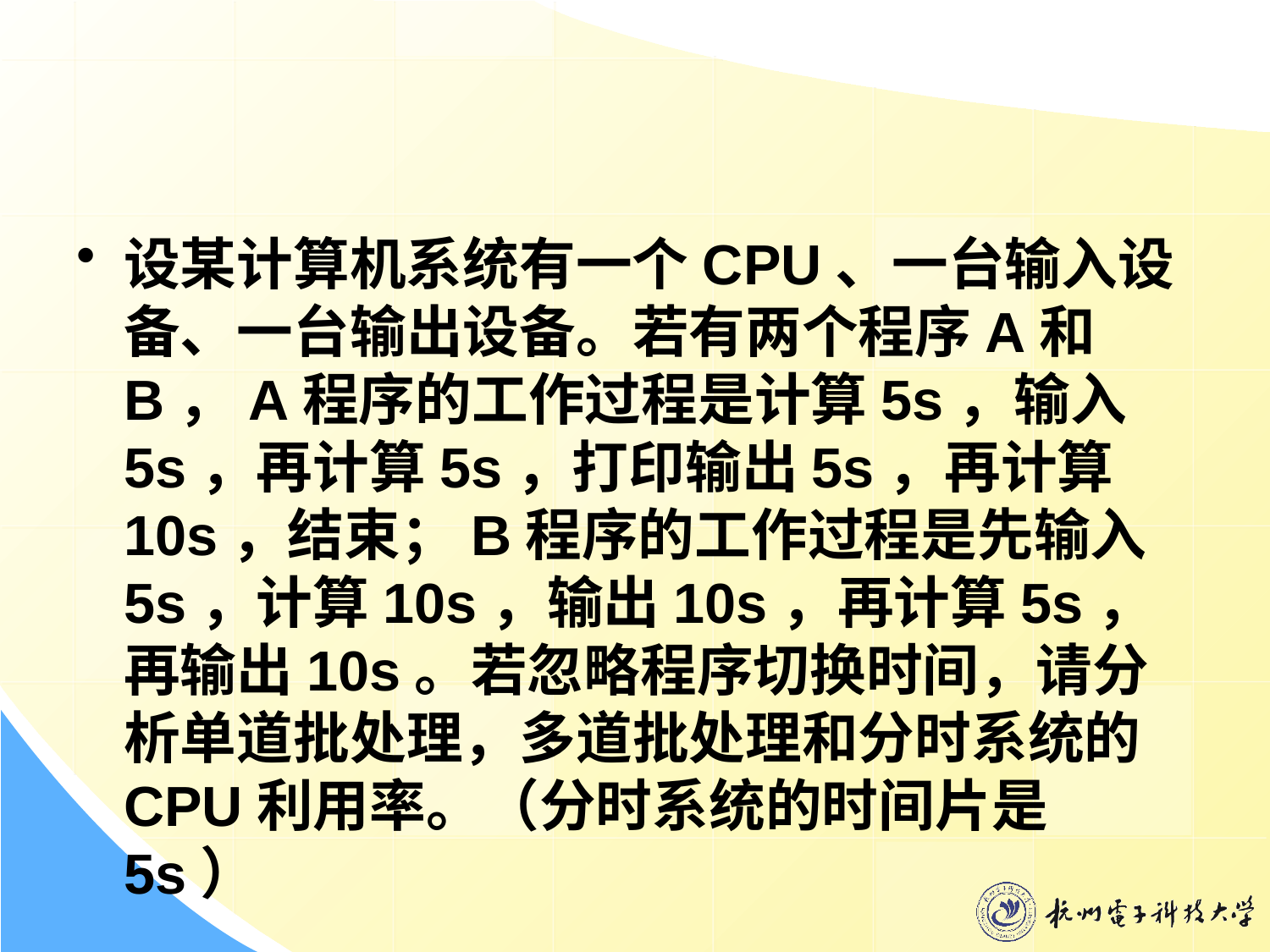

#
设某计算机系统有一个CPU、一台输入设备、一台输出设备。若有两个程序A和B，A程序的工作过程是计算5s，输入5s，再计算5s，打印输出5s，再计算10s，结束；B程序的工作过程是先输入5s，计算10s，输出10s，再计算5s，再输出10s。若忽略程序切换时间，请分析单道批处理，多道批处理和分时系统的CPU利用率。（分时系统的时间片是5s）